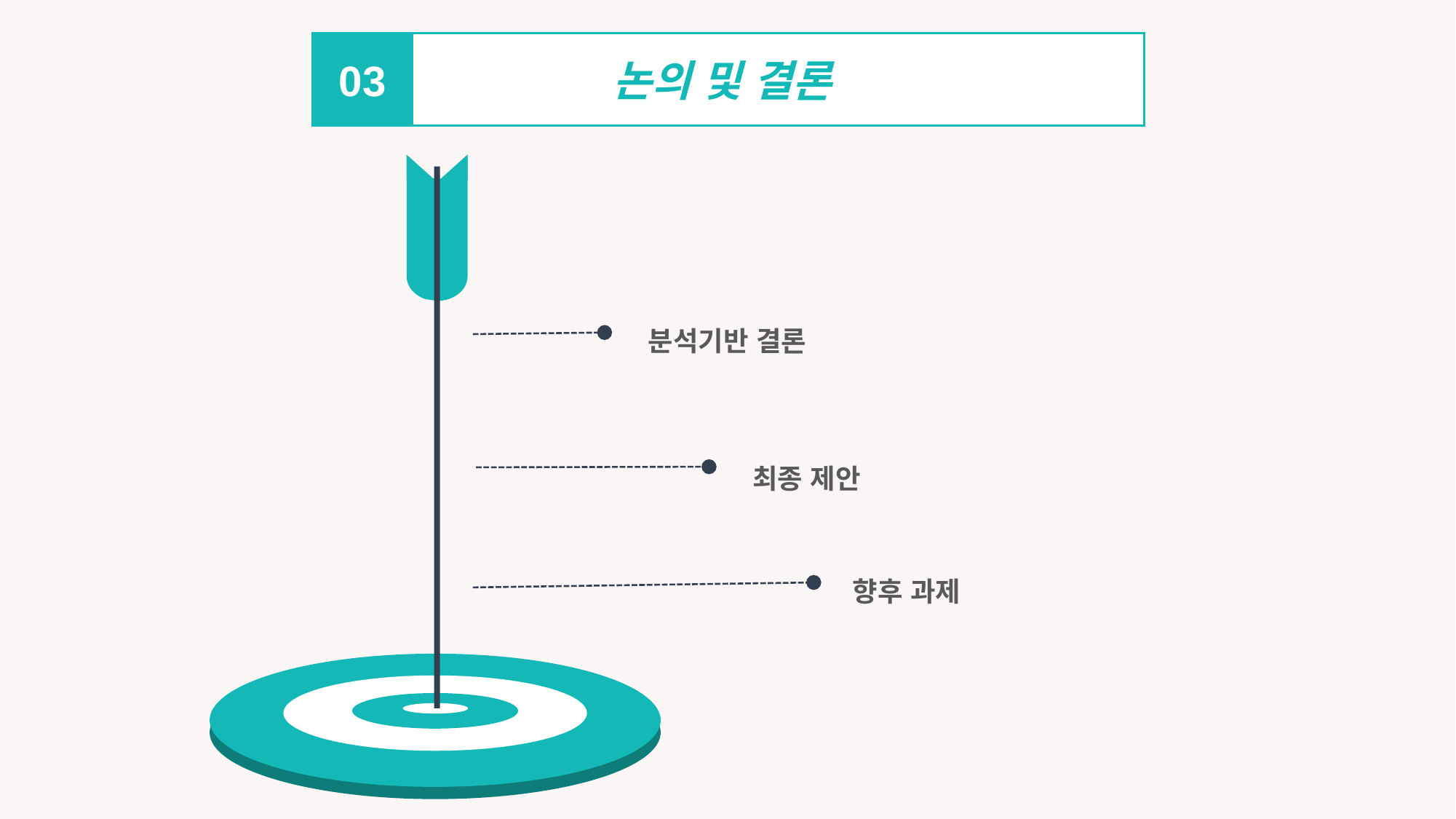

논의 및 결론
03

분석기반 결론
최종 제안
향후 과제